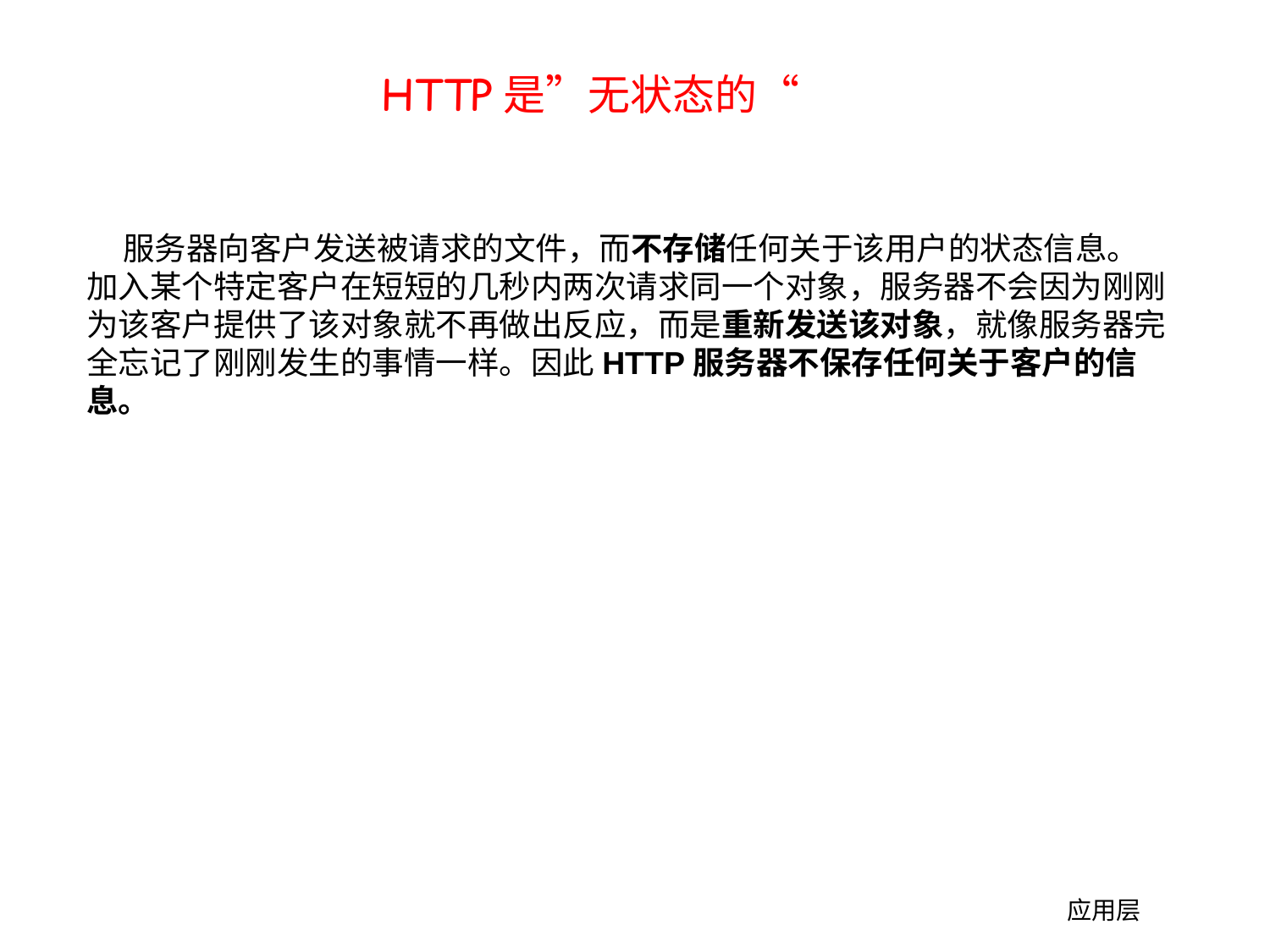

HTTP是”无状态的“
    服务器向客户发送被请求的文件，而不存储任何关于该用户的状态信息。加入某个特定客户在短短的几秒内两次请求同一个对象，服务器不会因为刚刚为该客户提供了该对象就不再做出反应，而是重新发送该对象，就像服务器完全忘记了刚刚发生的事情一样。因此HTTP服务器不保存任何关于客户的信息。
应用层
25